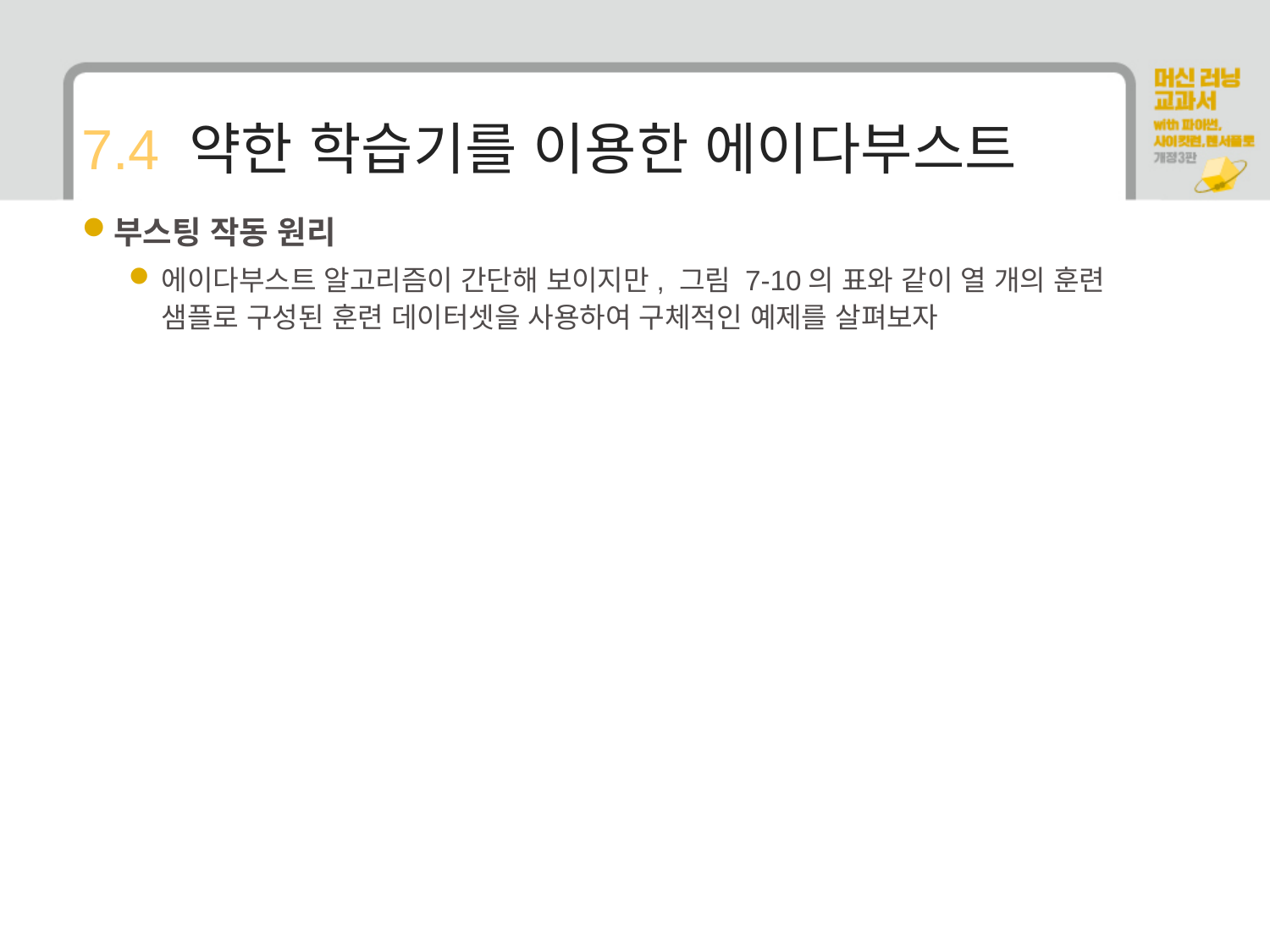

# 7.4 약한 학습기를 이용한 에이다부스트
부스팅 작동 원리
에이다부스트 알고리즘이 간단해 보이지만, 그림 7-10의 표와 같이 열 개의 훈련 샘플로 구성된 훈련 데이터셋을 사용하여 구체적인 예제를 살펴보자